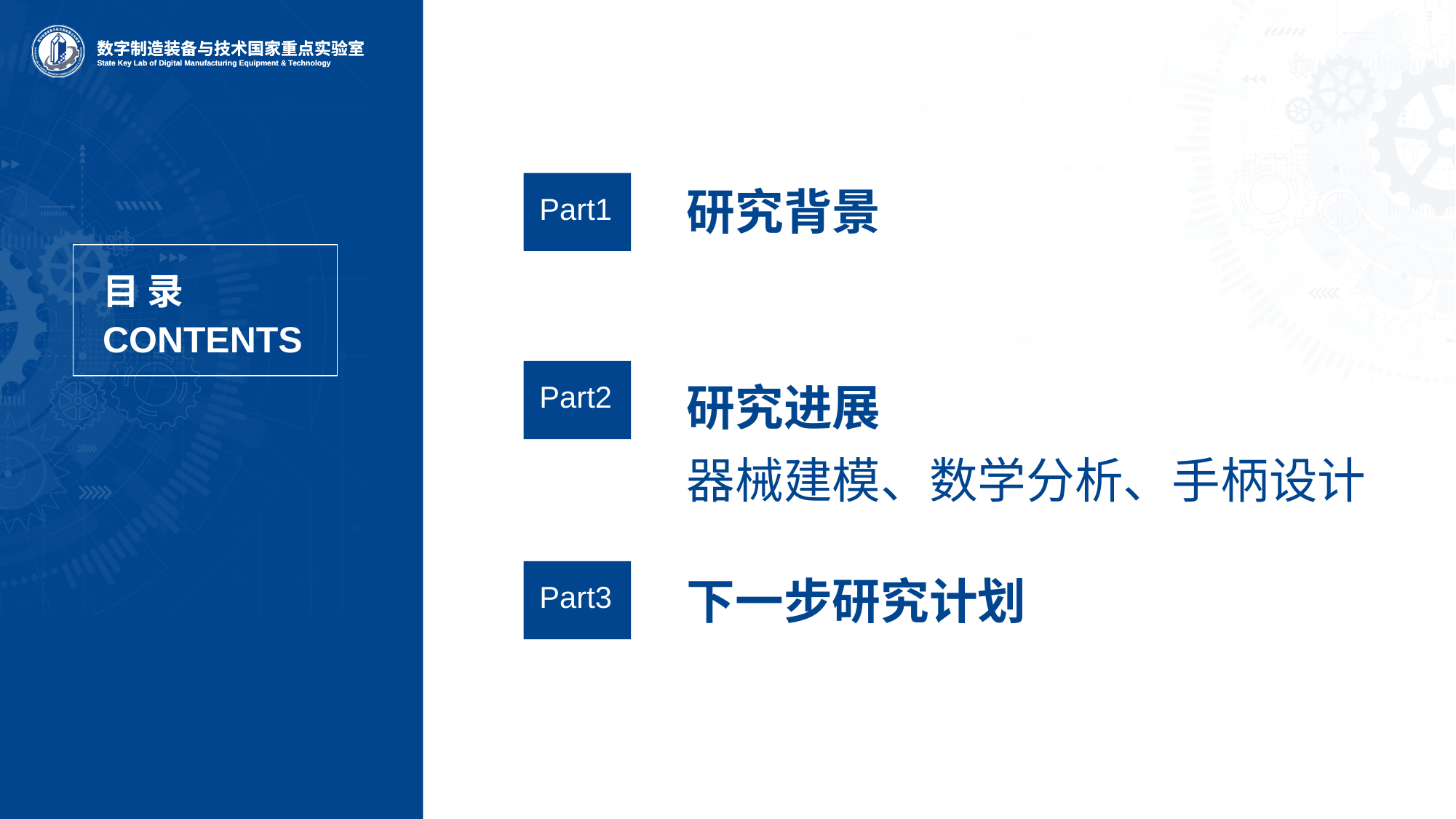

Part1
研究背景
研究进展
器械建模、数学分析、手柄设计

Part2

Part3
下一步研究计划